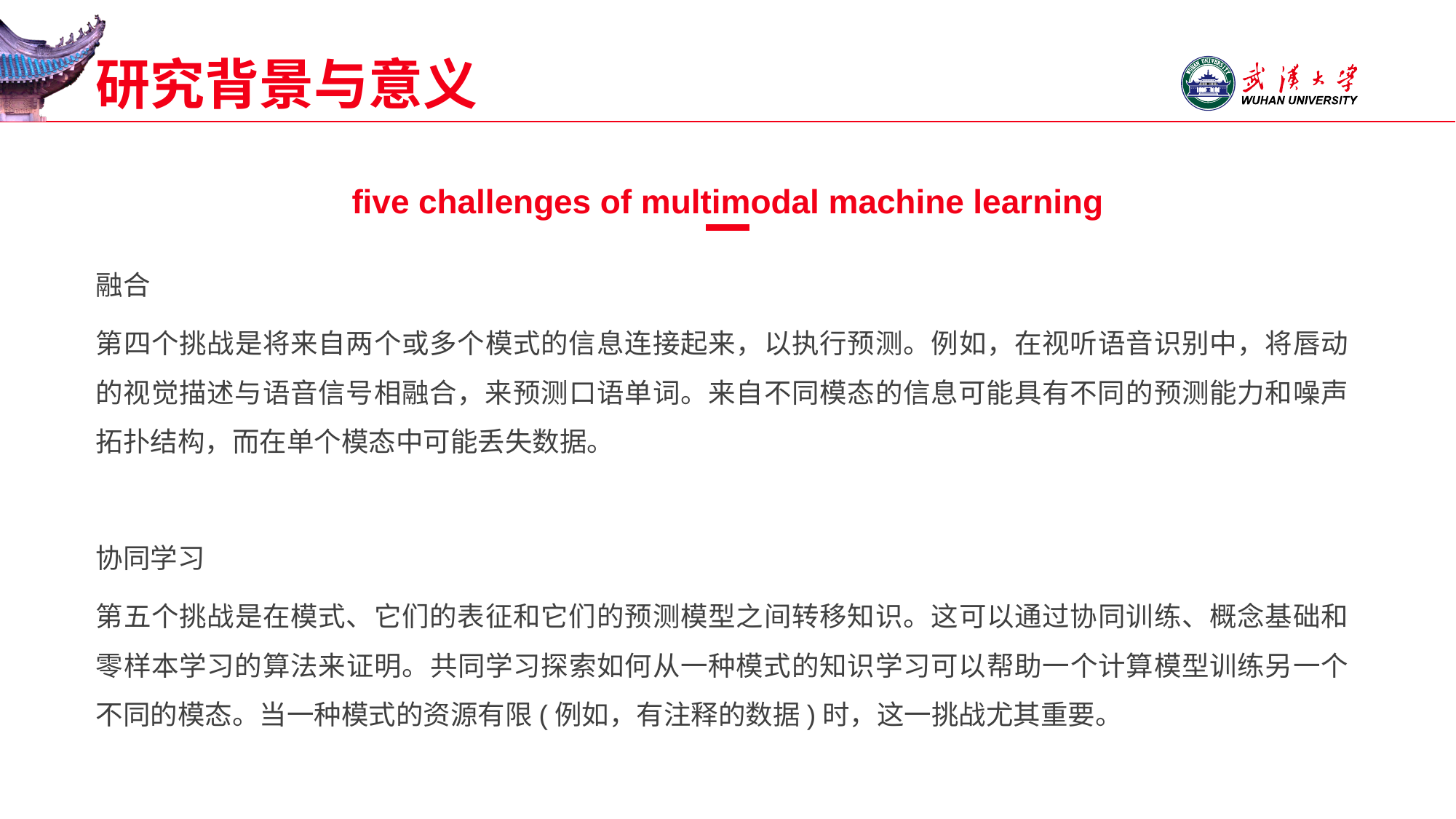

# 研究背景与意义
five challenges of multimodal machine learning
融合
第四个挑战是将来自两个或多个模式的信息连接起来，以执行预测。例如，在视听语音识别中，将唇动的视觉描述与语音信号相融合，来预测口语单词。来自不同模态的信息可能具有不同的预测能力和噪声拓扑结构，而在单个模态中可能丢失数据。

协同学习
第五个挑战是在模式、它们的表征和它们的预测模型之间转移知识。这可以通过协同训练、概念基础和零样本学习的算法来证明。共同学习探索如何从一种模式的知识学习可以帮助一个计算模型训练另一个不同的模态。当一种模式的资源有限(例如，有注释的数据)时，这一挑战尤其重要。